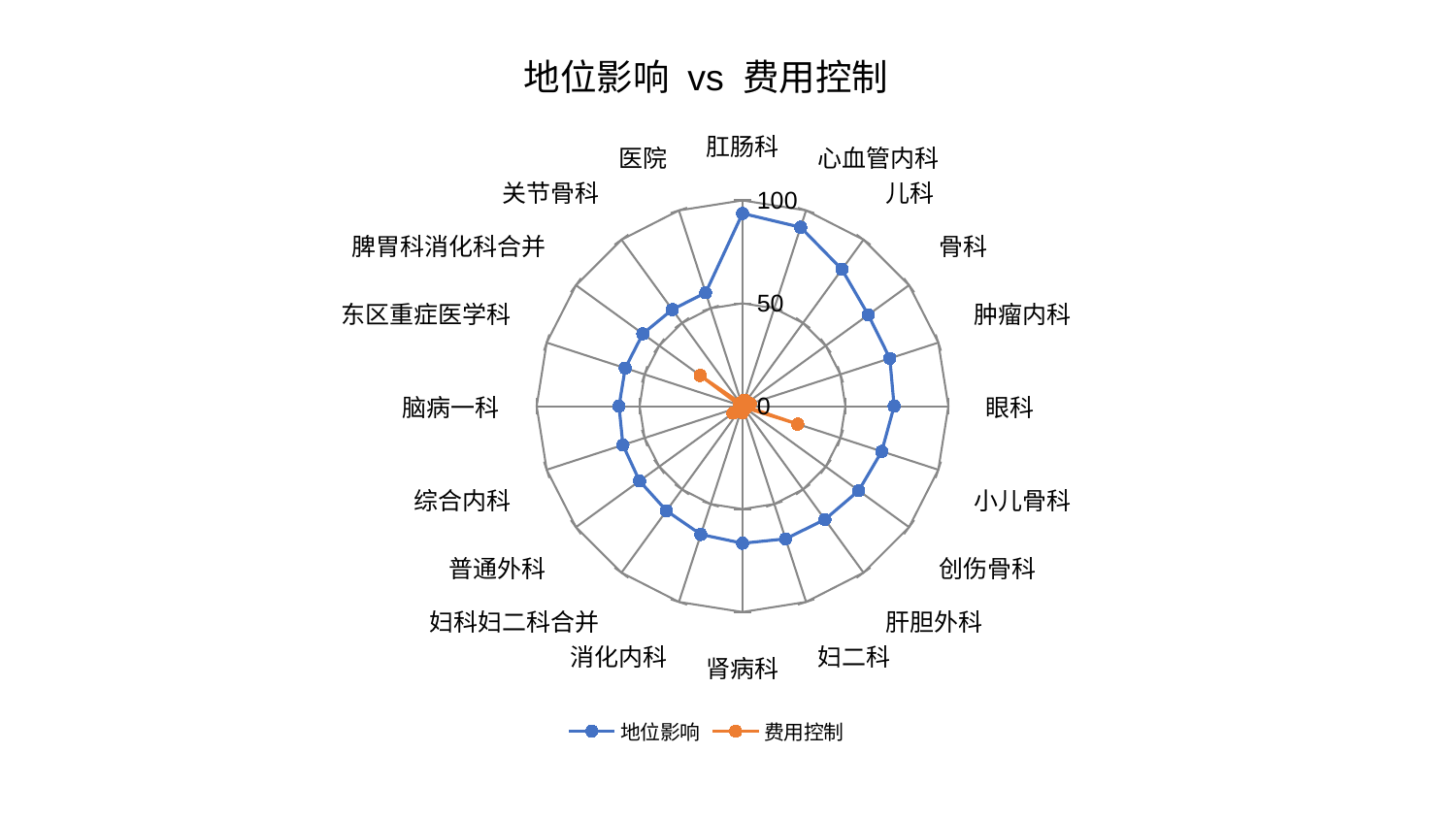

### Chart: 地位影响 vs 费用控制

| Category | 地位影响 | 费用控制 |
|---|---|---|
| 肛肠科 | 93.67206174541978 | 0.8224702669224103 |
| 心血管内科 | 91.41502550907335 | 3.0847262724355113 |
| 儿科 | 82.15233879411254 | 1.3489093173172502 |
| 骨科 | 75.50021880745649 | 0.5853137076194568 |
| 肿瘤内科 | 75.25650103107877 | 4.026048152583662 |
| 眼科 | 73.63951862400046 | 1.2787280898464504 |
| 小儿骨科 | 71.11699946779014 | 28.197572456067583 |
| 创伤骨科 | 69.79077279652402 | 1.0756551248231596 |
| 肝胆外科 | 68.07022455337196 | 1.8528386941115114 |
| 妇二科 | 67.78816974349594 | 0.9051099694221951 |
| 肾病科 | 66.60361198957338 | 3.199805297924142 |
| 消化内科 | 65.53797484042722 | 0.7722341092967134 |
| 妇科妇二科合并 | 62.83027682381964 | 2.594484694066363 |
| 普通外科 | 61.81741805034622 | 5.706673233401345 |
| 综合内科 | 61.08234113113313 | 1.4998638343365966 |
| 脑病一科 | 59.98951555067151 | 1.0083793211637753 |
| 东区重症医学科 | 59.90088437489007 | 1.4354632028936838 |
| 脾胃科消化科合并 | 59.853368233394214 | 25.426491287710512 |
| 关节骨科 | 58.02907413285927 | 1.9665794693793754 |
| 医院 | 57.98216617179628 | 1.6188684642420708 |
76